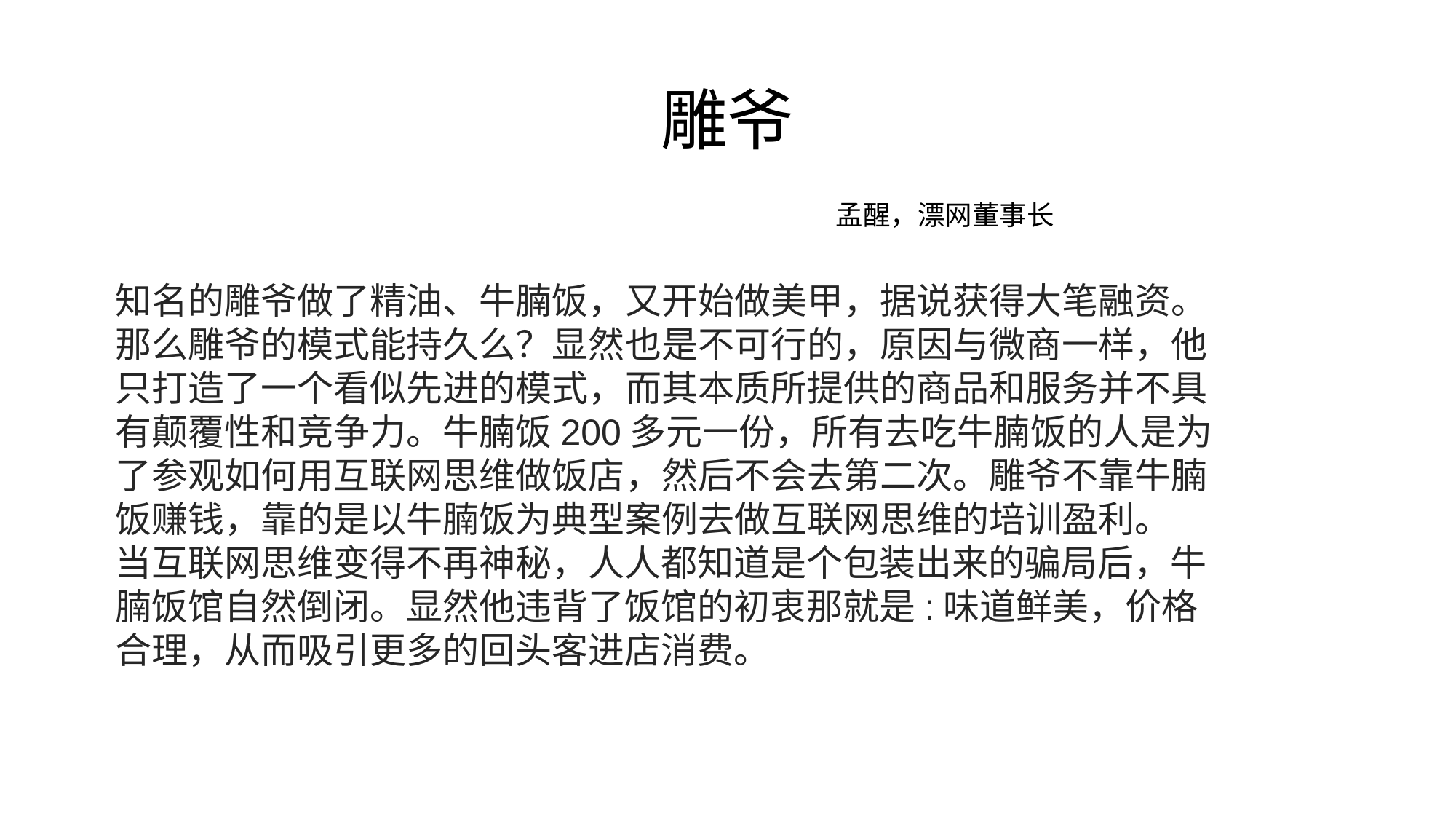

# 雕爷
 孟醒，漂网董事长
知名的雕爷做了精油、牛腩饭，又开始做美甲，据说获得大笔融资。那么雕爷的模式能持久么？显然也是不可行的，原因与微商一样，他只打造了一个看似先进的模式，而其本质所提供的商品和服务并不具有颠覆性和竞争力。牛腩饭200多元一份，所有去吃牛腩饭的人是为了参观如何用互联网思维做饭店，然后不会去第二次。雕爷不靠牛腩饭赚钱，靠的是以牛腩饭为典型案例去做互联网思维的培训盈利。
当互联网思维变得不再神秘，人人都知道是个包装出来的骗局后，牛腩饭馆自然倒闭。显然他违背了饭馆的初衷那就是:味道鲜美，价格合理，从而吸引更多的回头客进店消费。